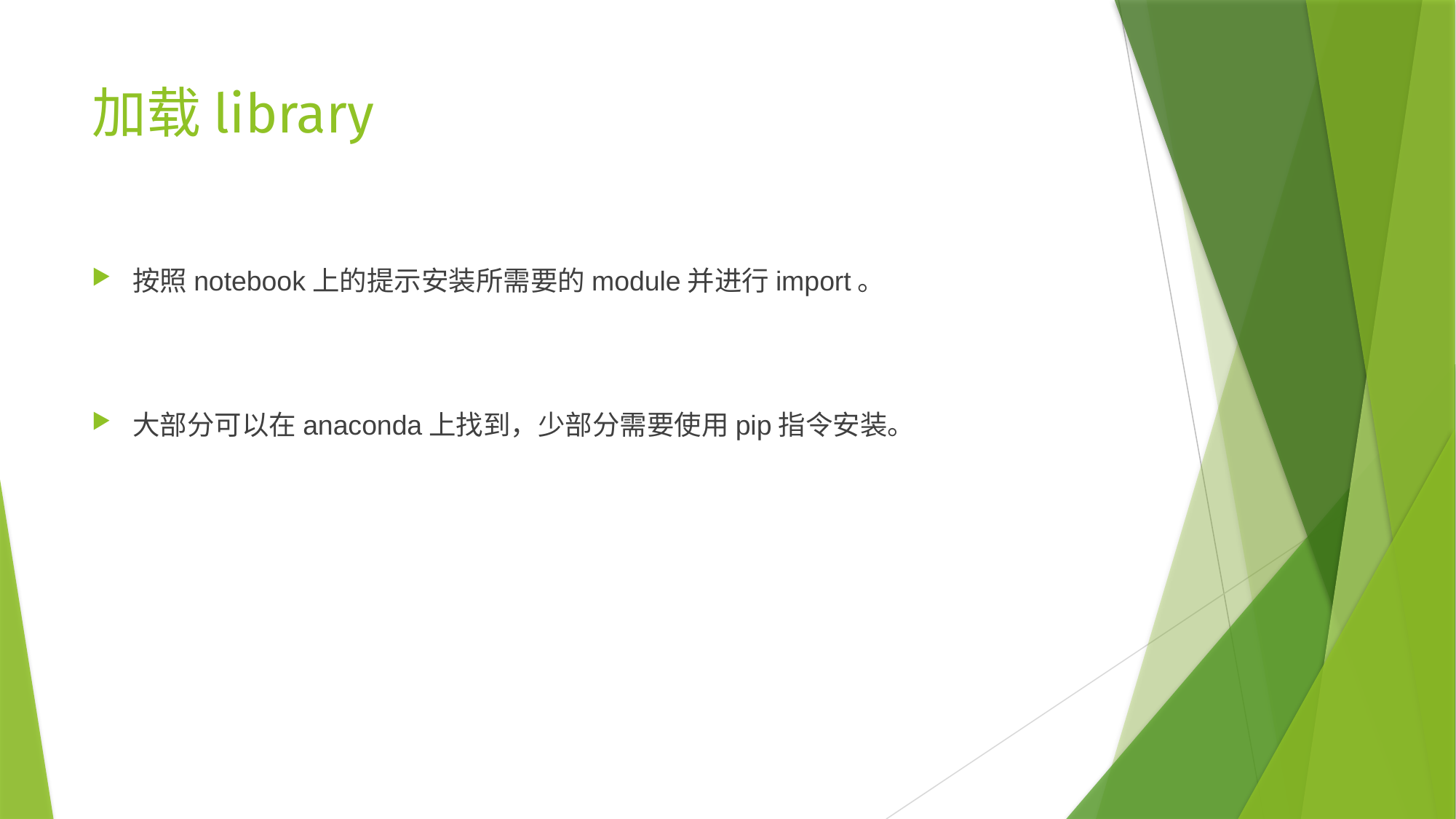

# 加载library
按照notebook上的提示安装所需要的module并进行import。

大部分可以在anaconda上找到，少部分需要使用pip指令安装。